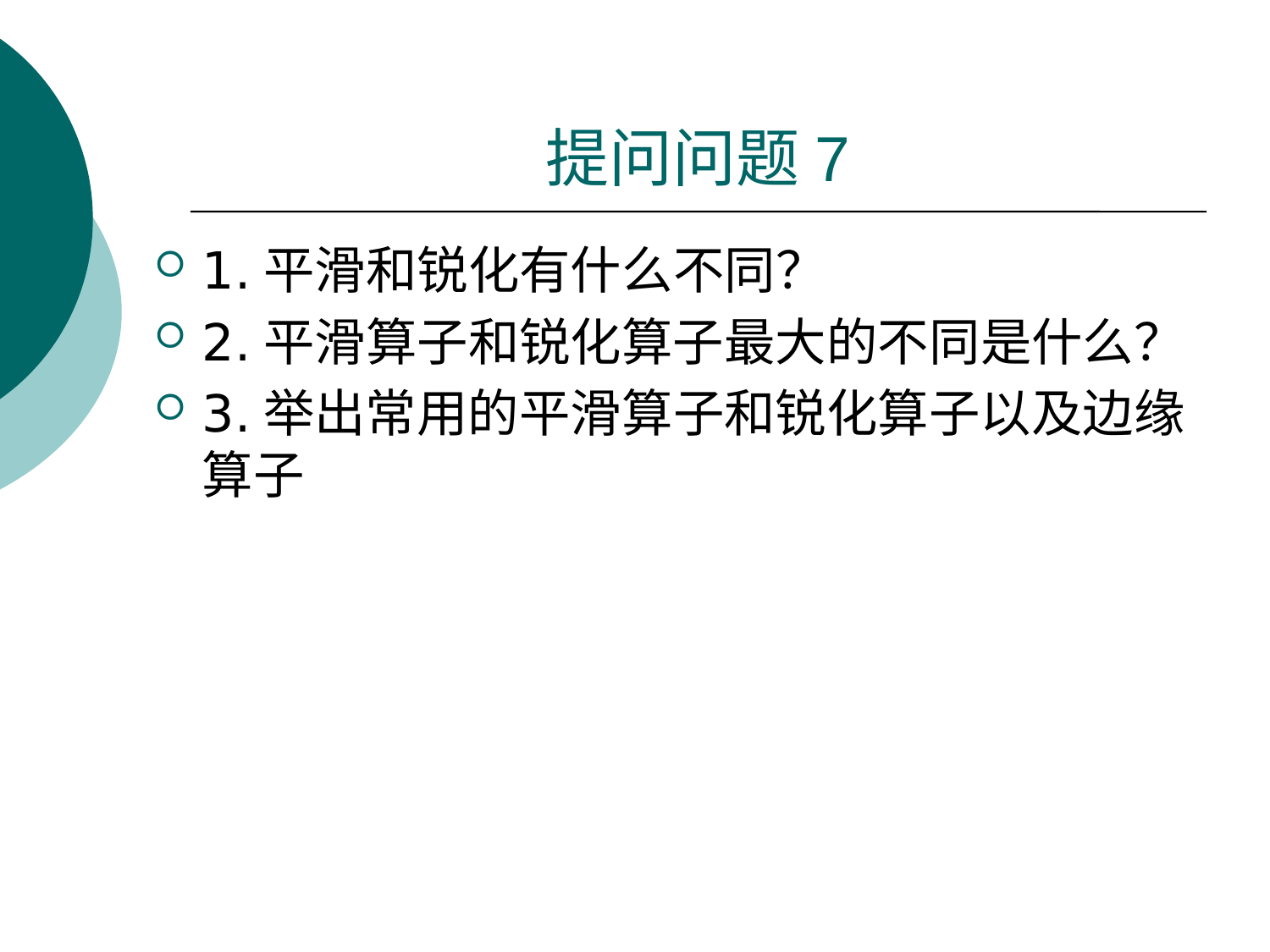

# 提问问题7
1.平滑和锐化有什么不同？
2.平滑算子和锐化算子最大的不同是什么？
3.举出常用的平滑算子和锐化算子以及边缘算子